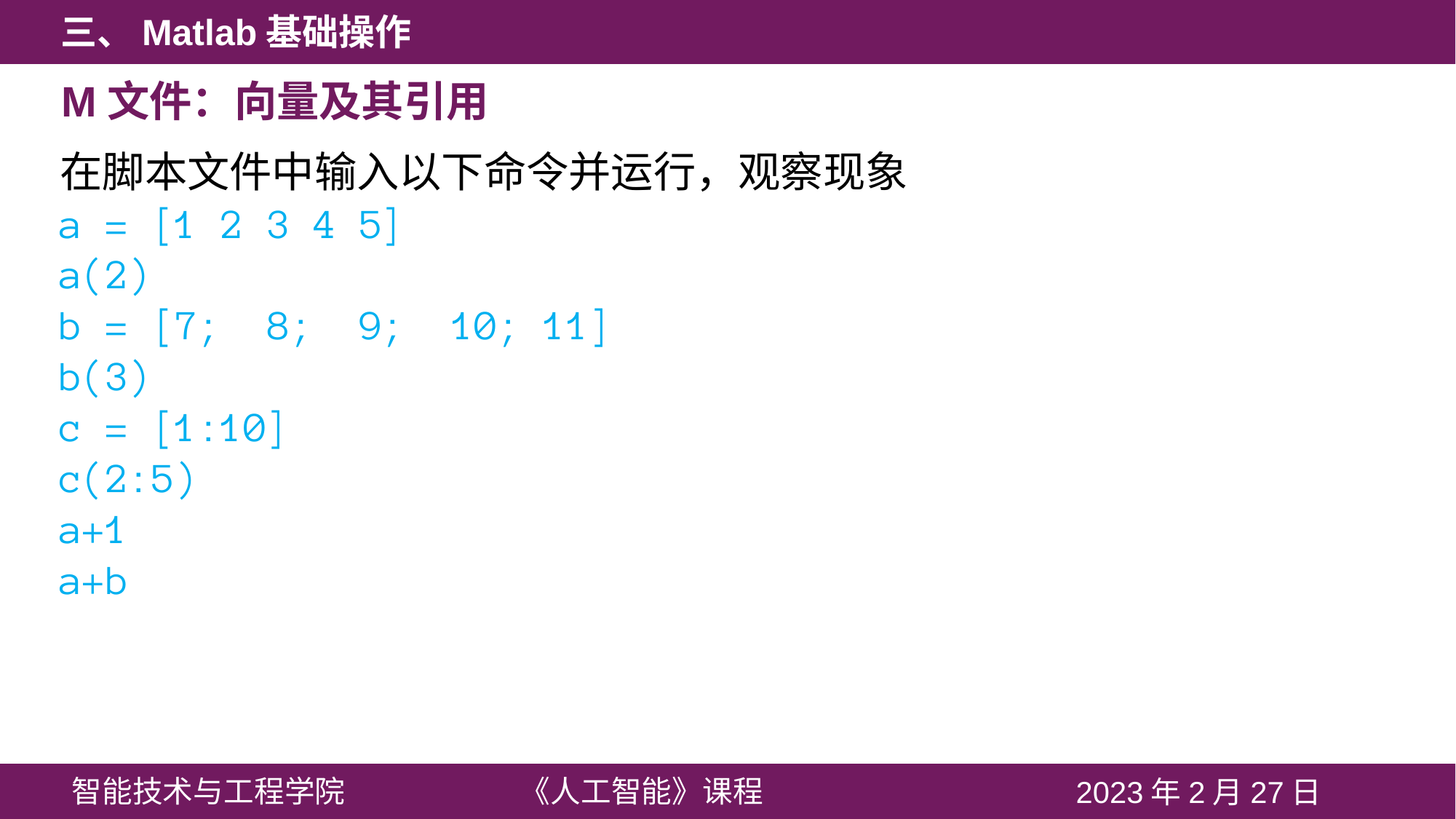

M文件：向量及其引用
在脚本文件中输入以下命令并运行，观察现象
a = [1 2 3 4 5]
a(2)
b = [7;  8;  9;  10; 11]
b(3)
c = [1:10]
c(2:5)
a+1
a+b